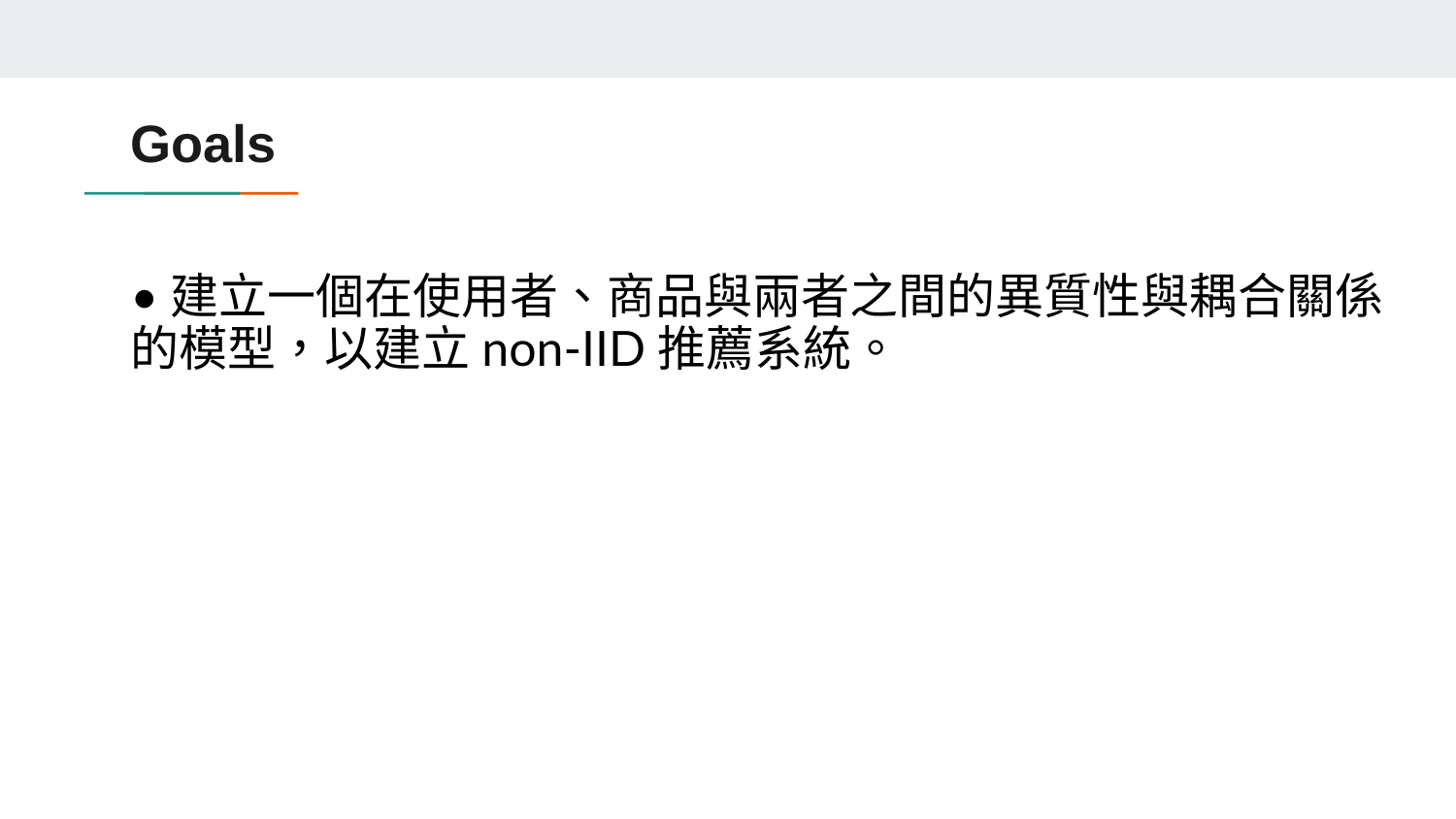

# Goals
•建立一個在使用者、商品與兩者之間的異質性與耦合關係的模型，以建立non-IID推薦系統。